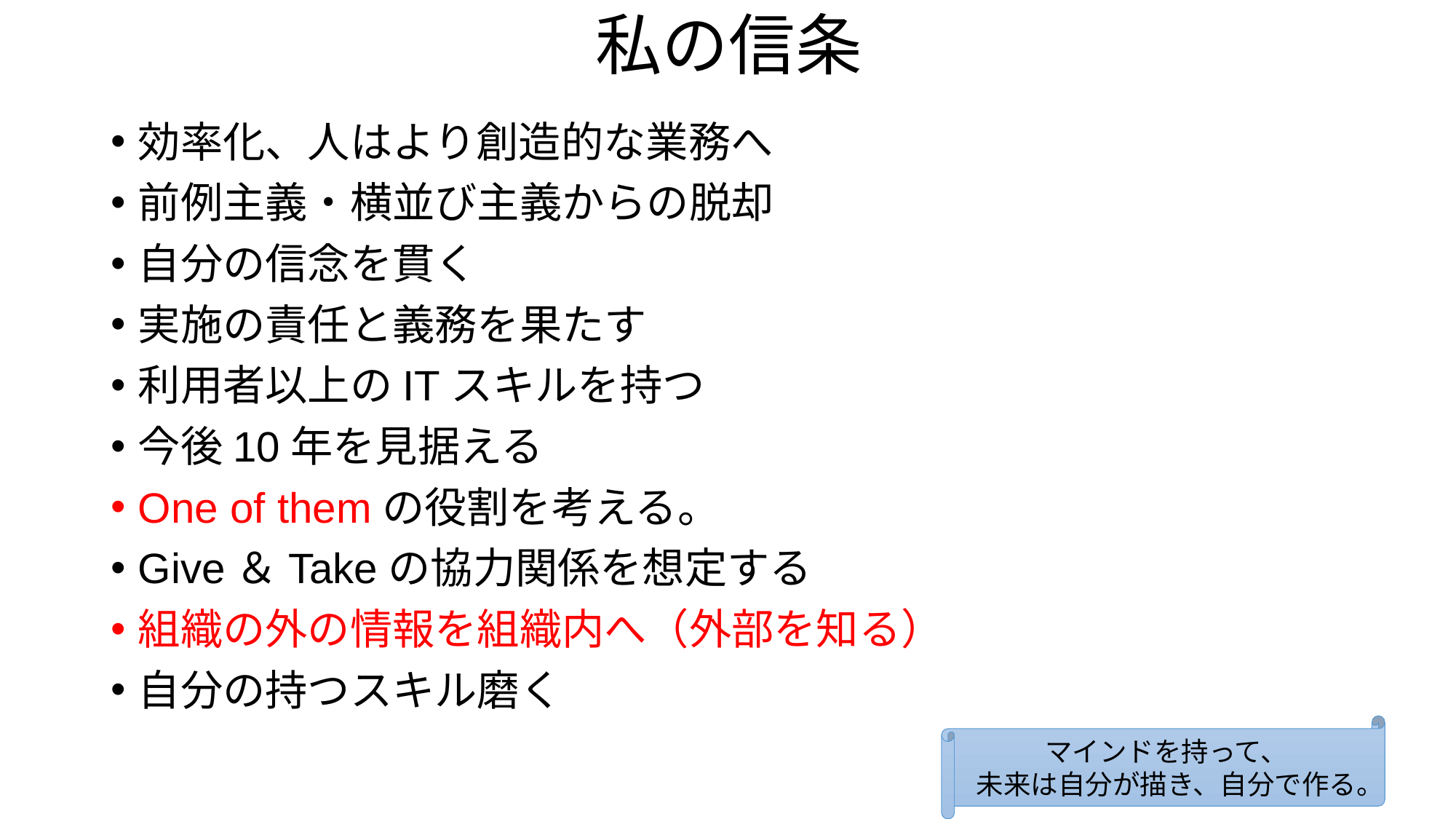

# 私の信条
効率化、人はより創造的な業務へ
前例主義・横並び主義からの脱却
自分の信念を貫く
実施の責任と義務を果たす
利用者以上のITスキルを持つ
今後10年を見据える
One of themの役割を考える。
Give＆Takeの協力関係を想定する
組織の外の情報を組織内へ（外部を知る）
自分の持つスキル磨く

マインドを持って、
未来は自分が描き、自分で作る。

5